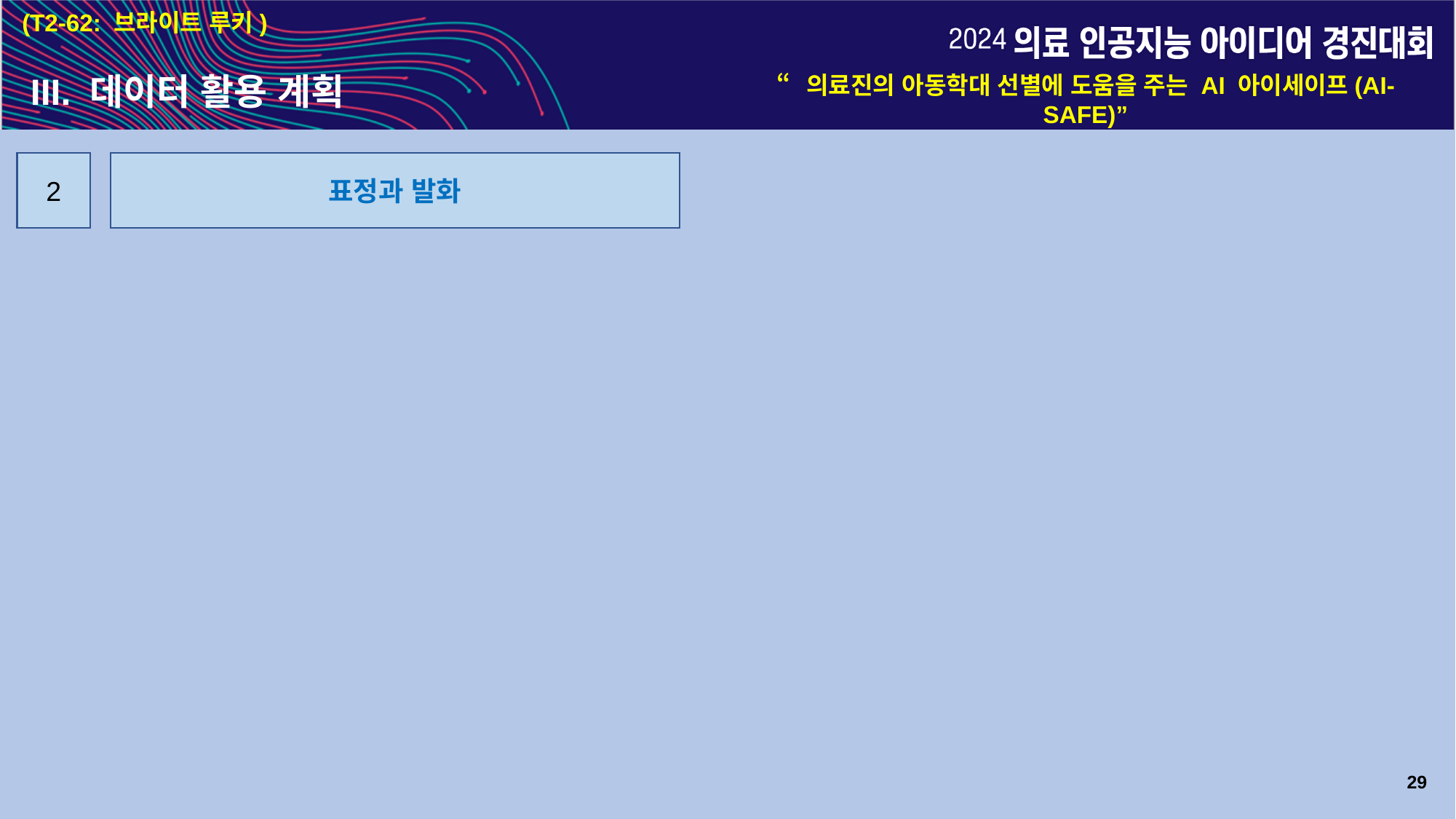

(T2-62: 브라이트 루키)
III. 데이터 활용 계획
“의료진의 아동학대 선별에 도움을 주는 AI 아이세이프(AI-SAFE)”

2
표정과 발화
29